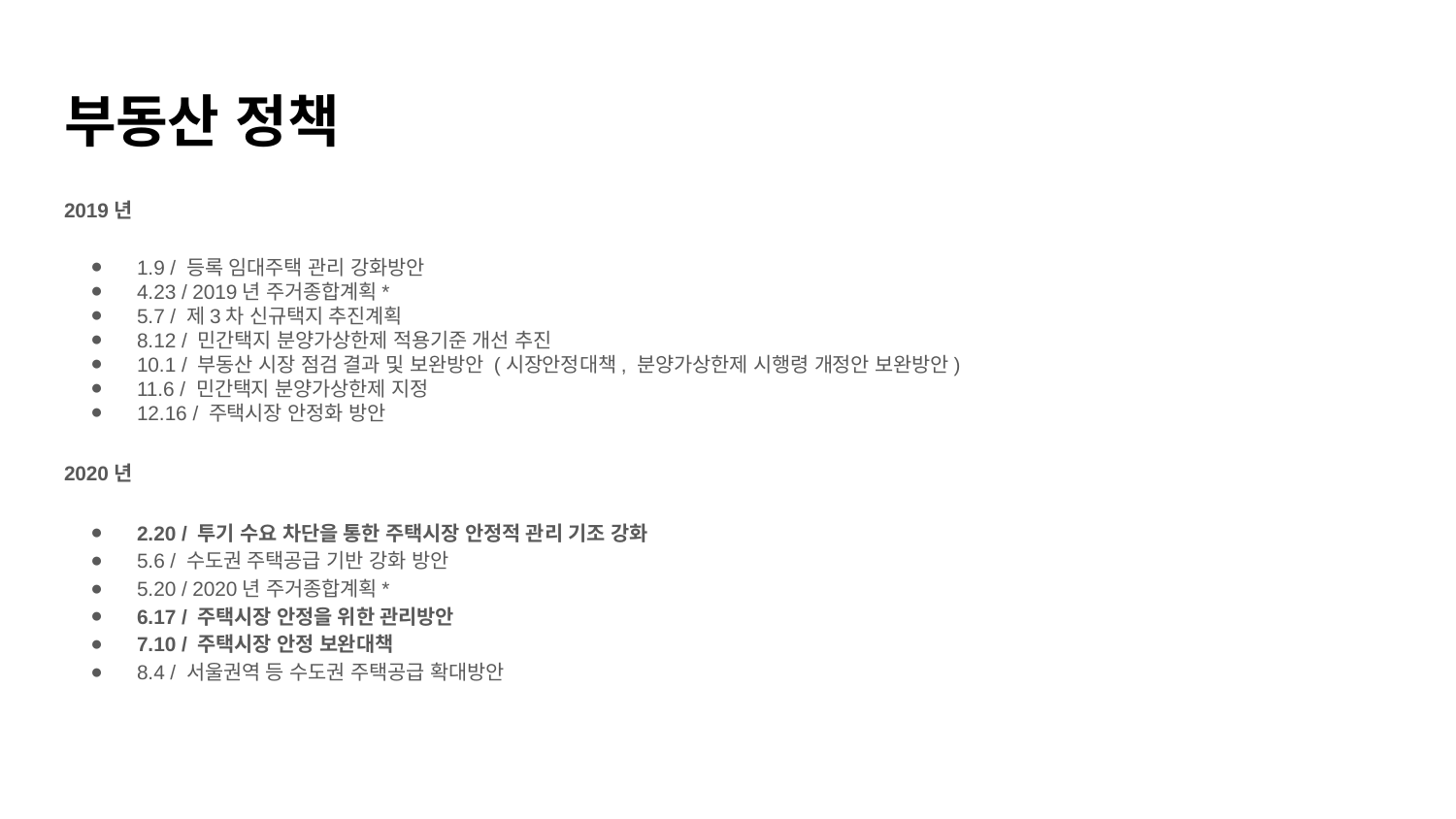

# 부동산 정책
2019년
1.9 / 등록 임대주택 관리 강화방안
4.23 / 2019년 주거종합계획*
5.7 / 제3차 신규택지 추진계획
8.12 / 민간택지 분양가상한제 적용기준 개선 추진
10.1 / 부동산 시장 점검 결과 및 보완방안 (시장안정대책, 분양가상한제 시행령 개정안 보완방안)
11.6 / 민간택지 분양가상한제 지정
12.16 / 주택시장 안정화 방안
2020년
2.20 / 투기 수요 차단을 통한 주택시장 안정적 관리 기조 강화
5.6 / 수도권 주택공급 기반 강화 방안
5.20 / 2020년 주거종합계획*
6.17 / 주택시장 안정을 위한 관리방안
7.10 / 주택시장 안정 보완대책
8.4 / 서울권역 등 수도권 주택공급 확대방안